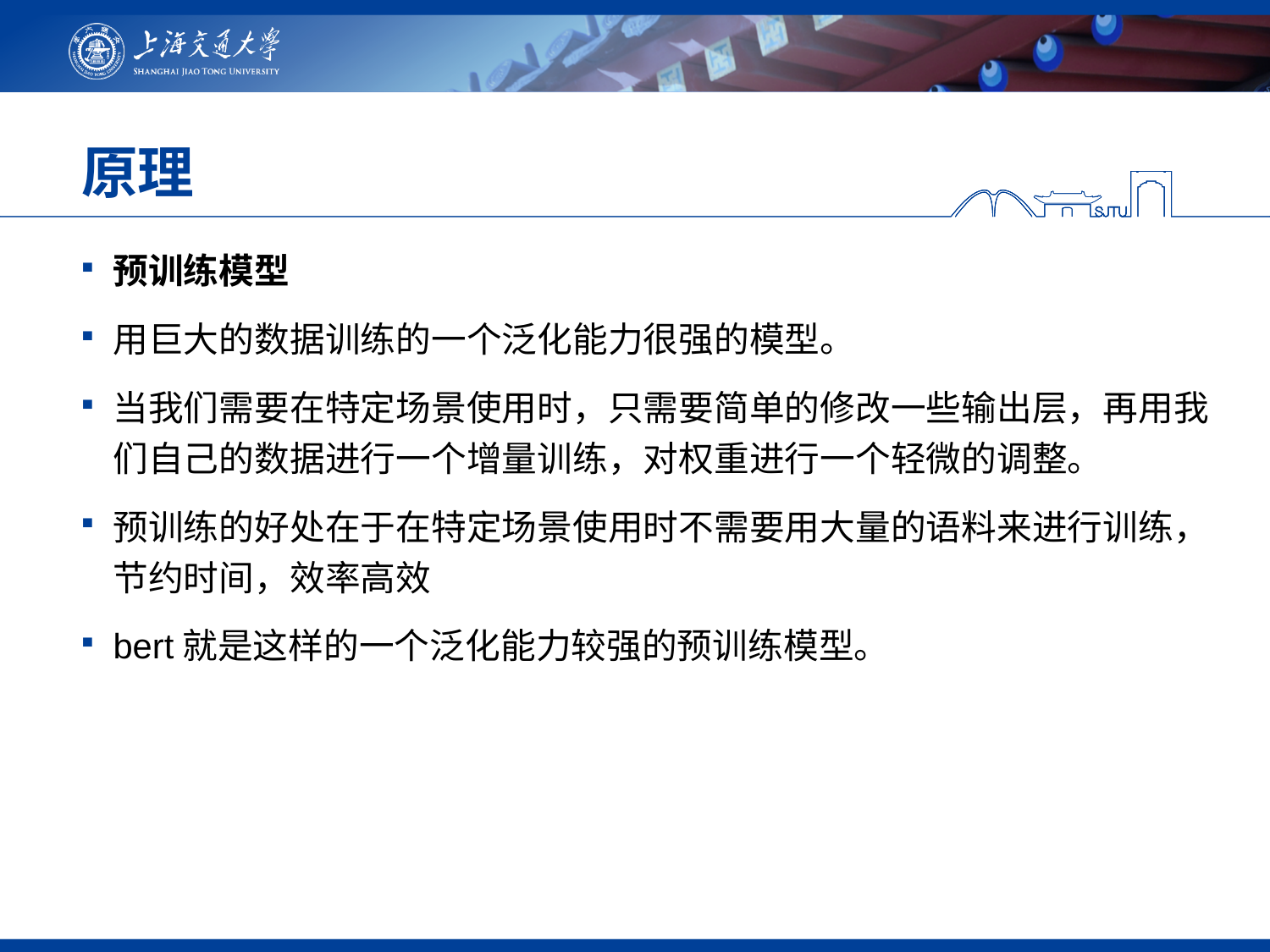

# 原理
预训练模型
用巨大的数据训练的一个泛化能力很强的模型。
当我们需要在特定场景使用时，只需要简单的修改一些输出层，再用我们自己的数据进行一个增量训练，对权重进行一个轻微的调整。
预训练的好处在于在特定场景使用时不需要用大量的语料来进行训练，节约时间，效率高效
bert就是这样的一个泛化能力较强的预训练模型。